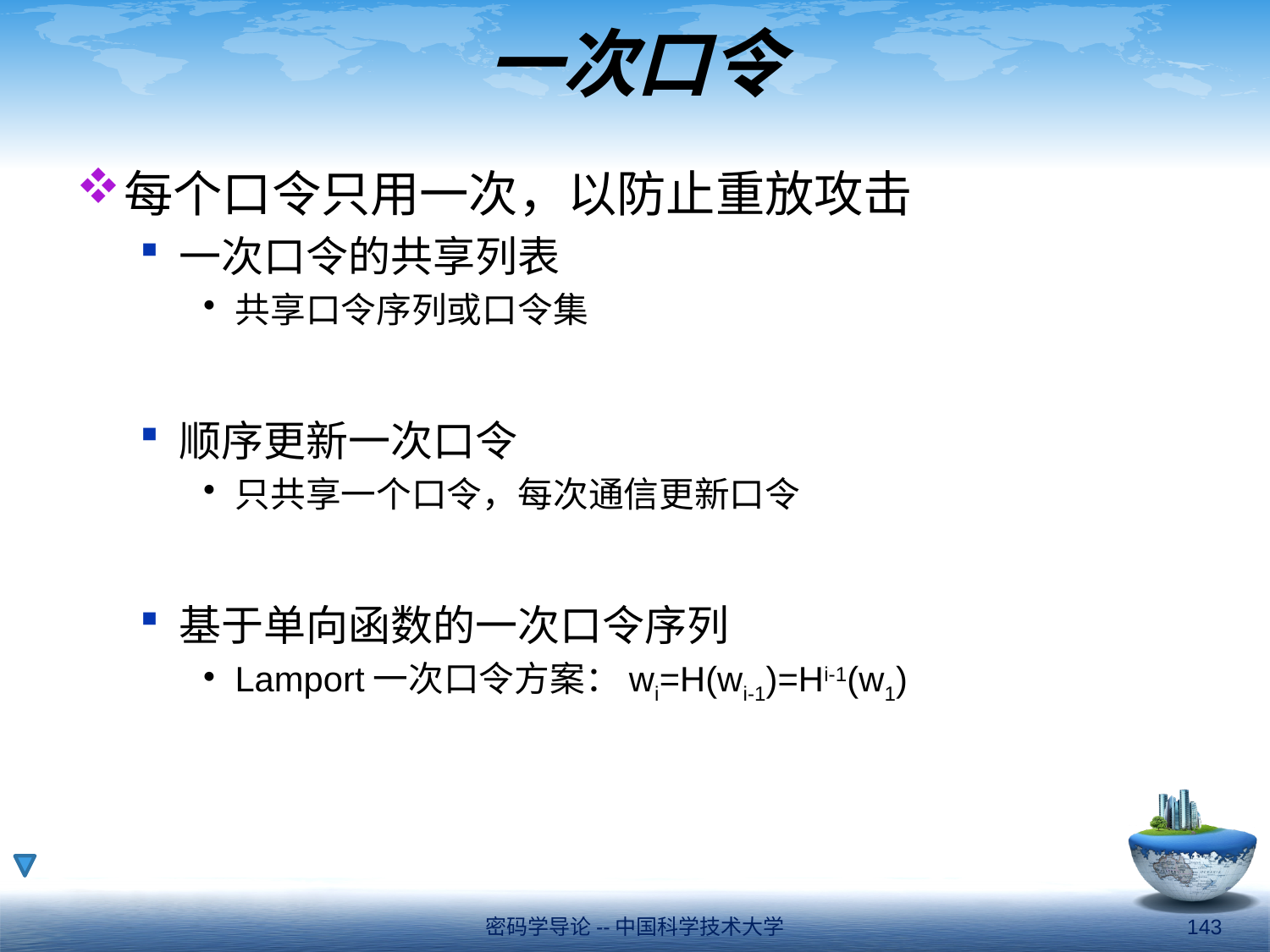

# 一次口令
每个口令只用一次，以防止重放攻击
一次口令的共享列表
共享口令序列或口令集

顺序更新一次口令
只共享一个口令，每次通信更新口令

基于单向函数的一次口令序列
Lamport一次口令方案：wi=H(wi-1)=Hi-1(w1)

密码学导论--中国科学技术大学
143